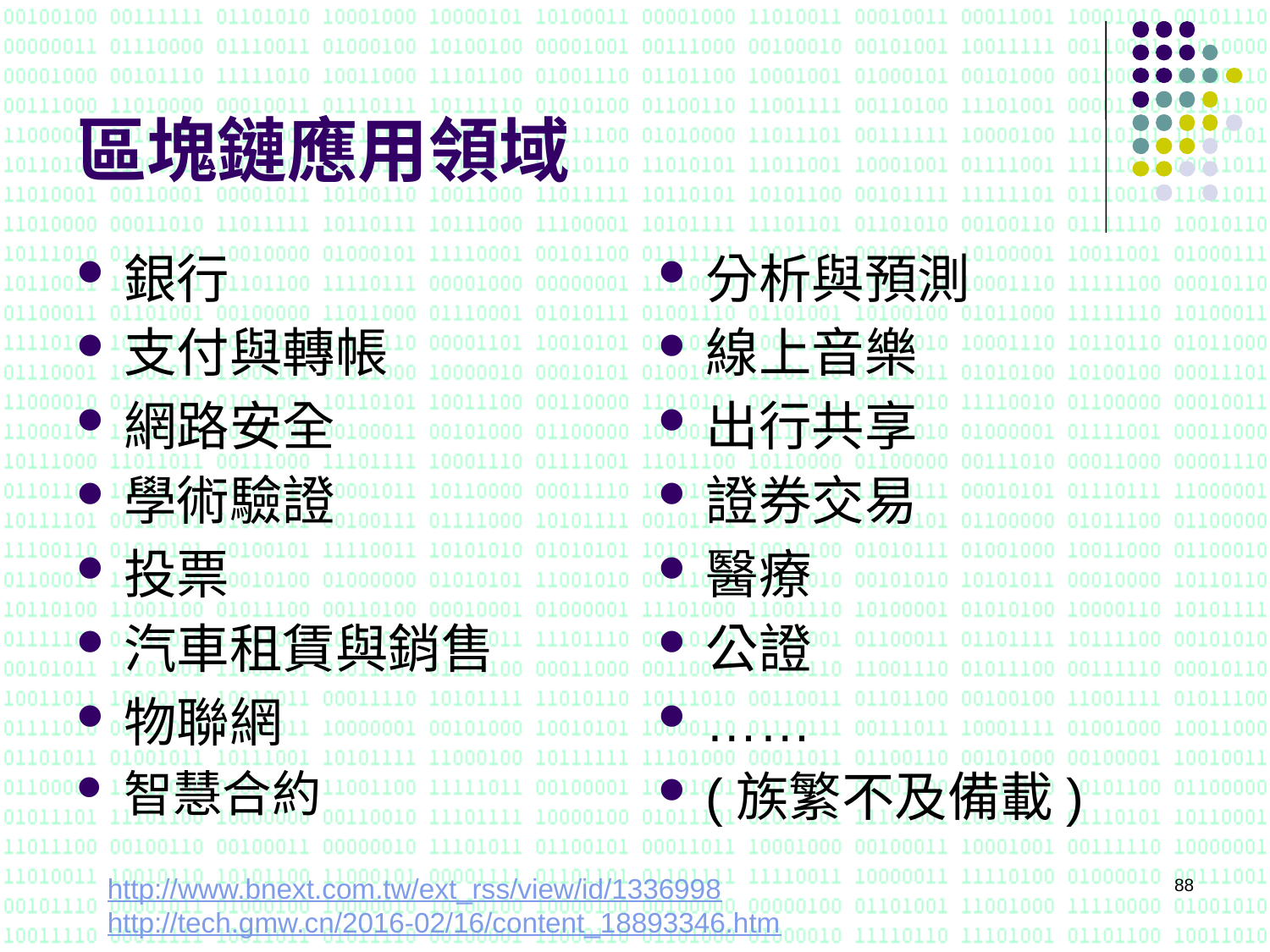

# 區塊鏈應用領域
銀行
支付與轉帳
網路安全
學術驗證
投票
汽車租賃與銷售
物聯網
智慧合約
分析與預測
線上音樂
出行共享
證券交易
醫療
公證
……
(族繁不及備載)
http://www.bnext.com.tw/ext_rss/view/id/1336998
http://tech.gmw.cn/2016-02/16/content_18893346.htm
88